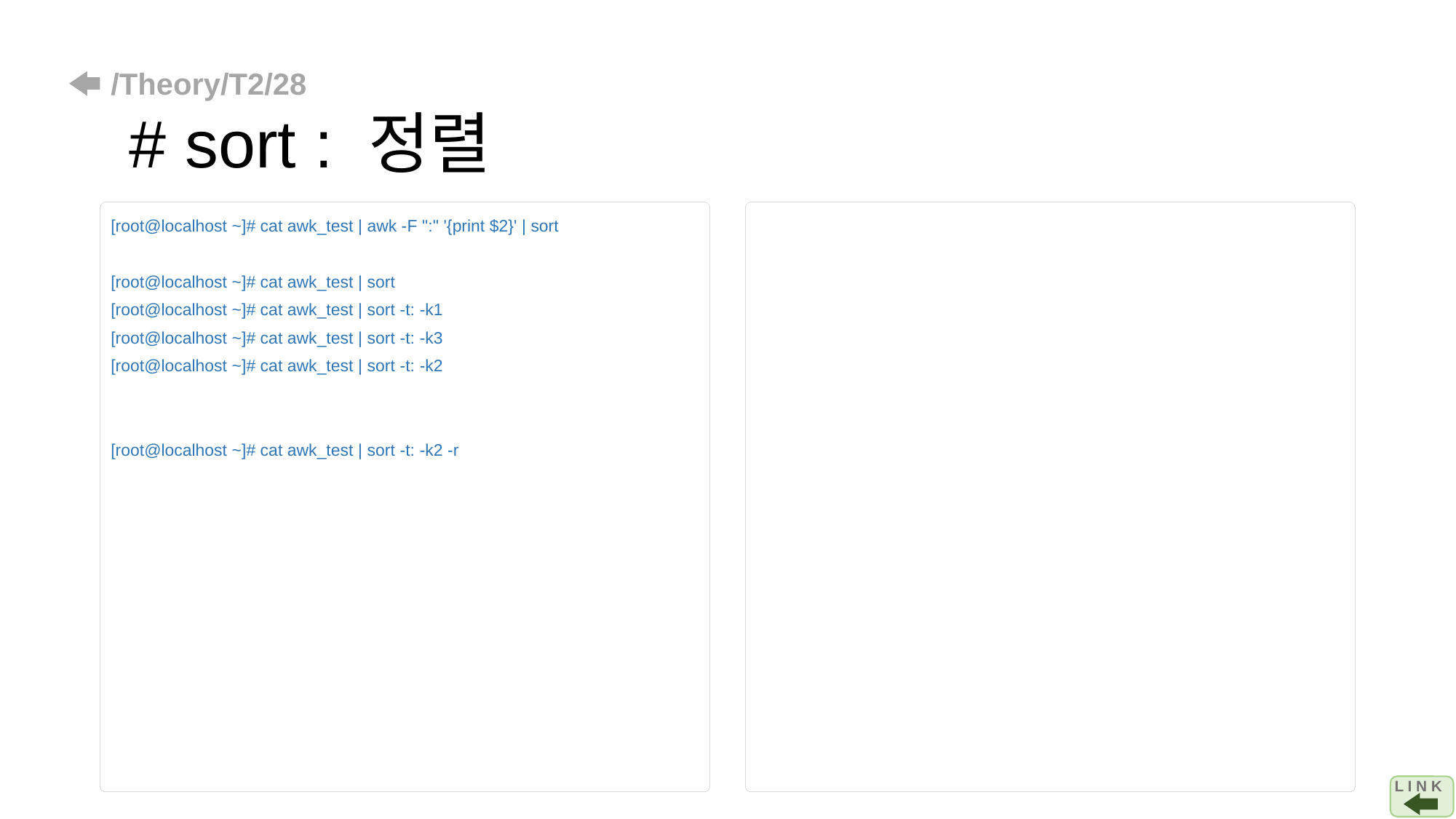

# /Theory/T2/28 # sort : 정렬

[root@localhost ~]# cat awk_test | awk -F ":" '{print $2}' | sort

[root@localhost ~]# cat awk_test | sort
[root@localhost ~]# cat awk_test | sort -t: -k1
[root@localhost ~]# cat awk_test | sort -t: -k3
[root@localhost ~]# cat awk_test | sort -t: -k2

[root@localhost ~]# cat awk_test | sort -t: -k2 -r

L I N K